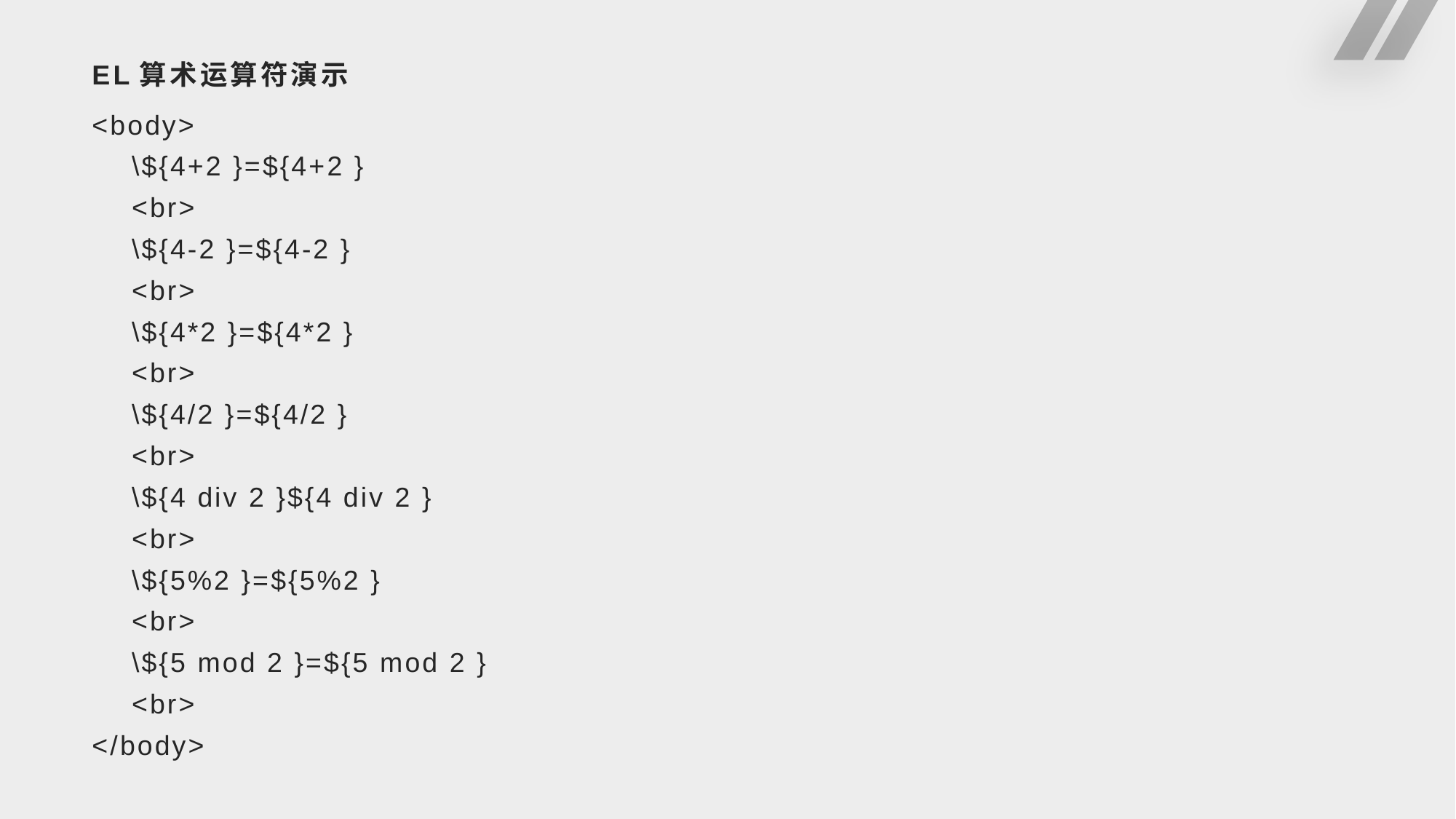

# EL算术运算符演示
<body>
    \${4+2 }=${4+2 }
    <br>
    \${4-2 }=${4-2 }
    <br>
    \${4*2 }=${4*2 }
    <br>
    \${4/2 }=${4/2 }
    <br>
    \${4 div 2 }${4 div 2 }
    <br>
    \${5%2 }=${5%2 }
    <br>
    \${5 mod 2 }=${5 mod 2 }
    <br>
</body>